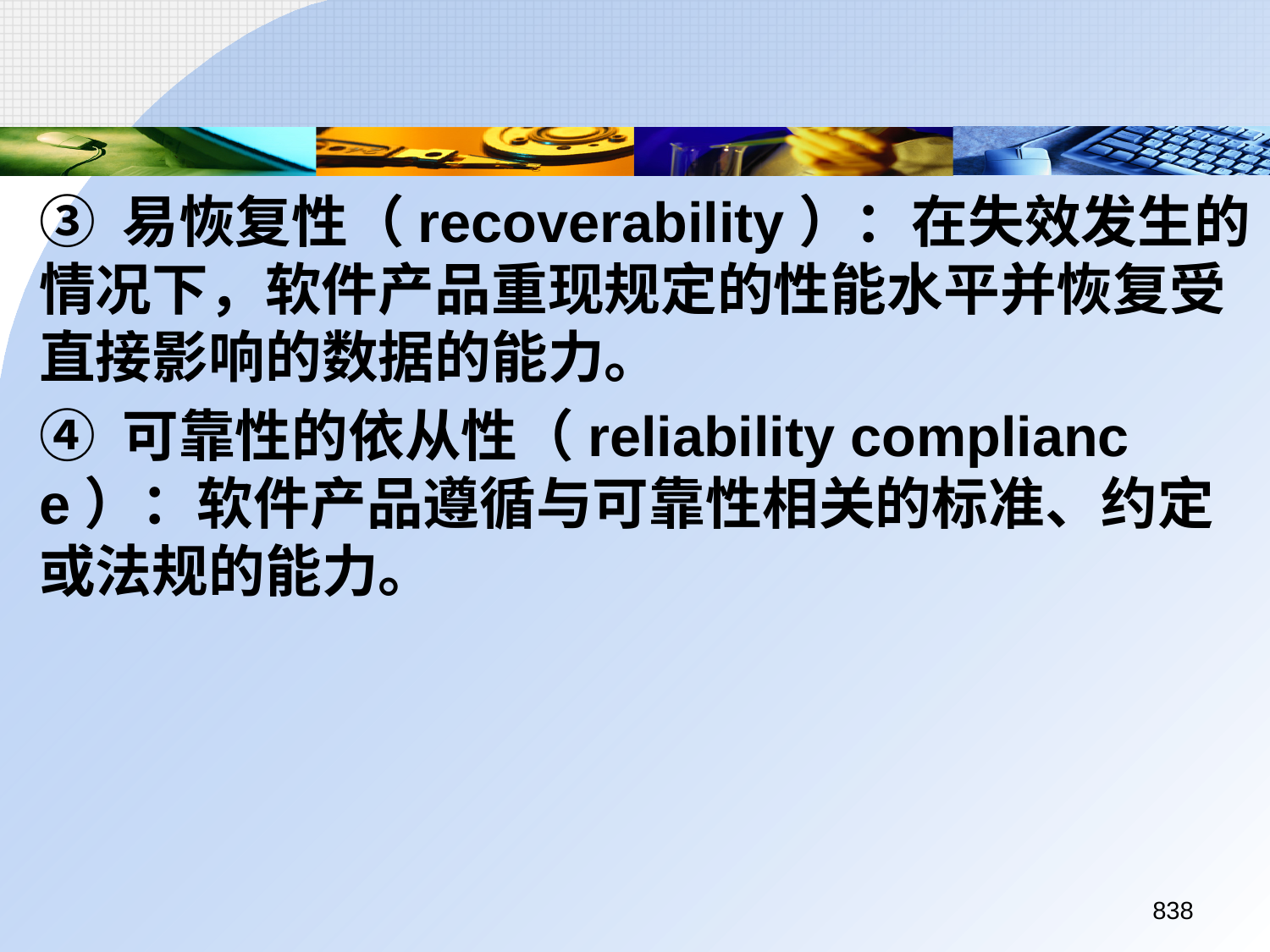

③ 易恢复性（recoverability）：在失效发生的情况下，软件产品重现规定的性能水平并恢复受直接影响的数据的能力。
	④ 可靠性的依从性（reliability compliance）：软件产品遵循与可靠性相关的标准、约定或法规的能力。

838